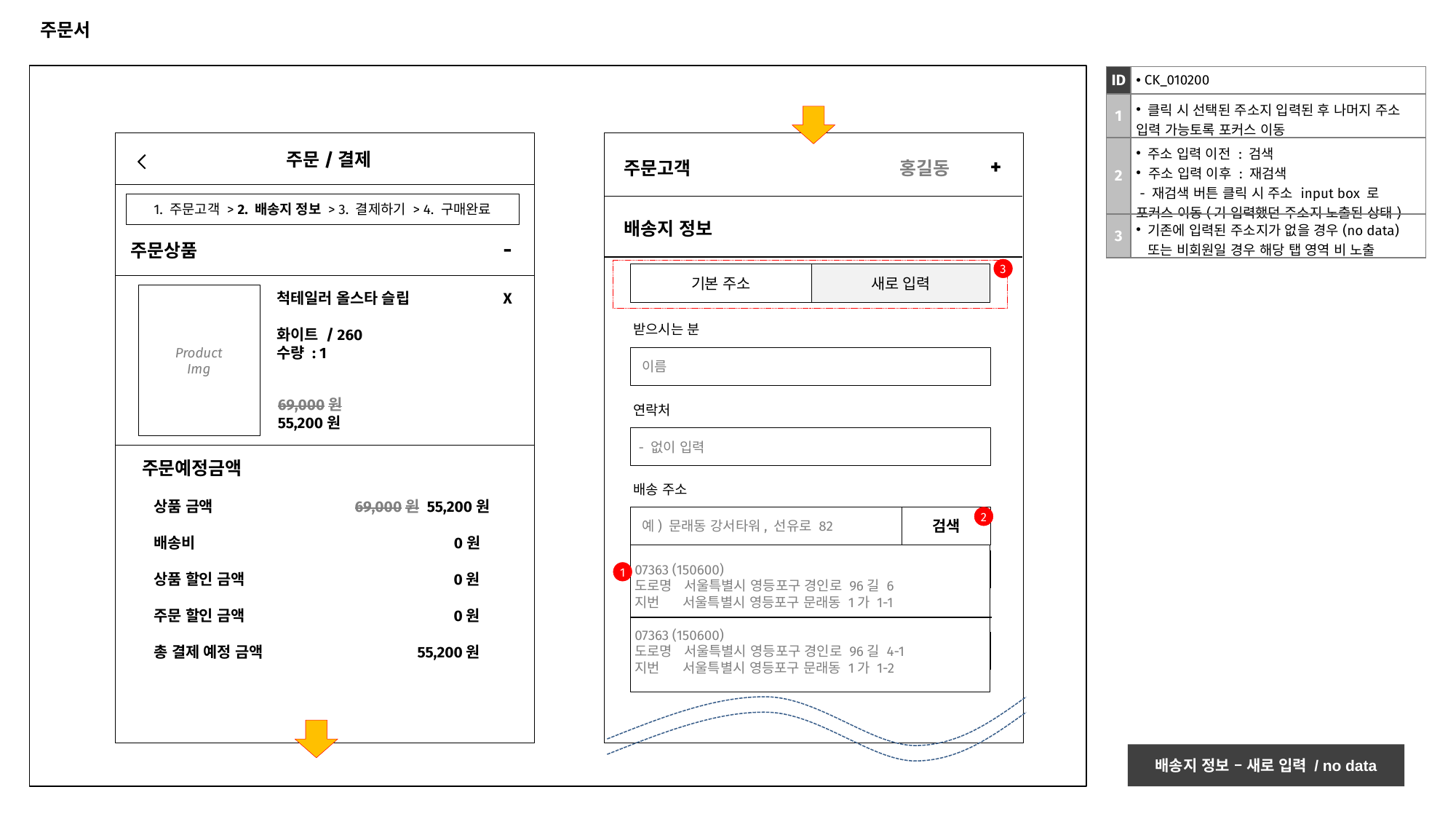

# 주문서

| ID | CK\_010200 |
| --- | --- |
| 1 | 클릭 시 선택된 주소지 입력된 후 나머지 주소 입력 가능토록 포커스 이동 |
| 2 | 주소 입력 이전 : 검색 주소 입력 이후 : 재검색 - 재검색 버튼 클릭 시 주소 input box 로 포커스 이동(기 입력했던 주소지 노출된 상태) |
| 3 | 기존에 입력된 주소지가 없을 경우(no data) 또는 비회원일 경우 해당 탭 영역 비 노출 |

 주문/결제
주문고객                                         홍길동
+

1. 주문고객 > 2. 배송지 정보 > 3. 결제하기 > 4. 구매완료
배송지 정보
-
주문상품
3

기본 주소
새로 입력

Product
Img
X
척테일러 올스타 슬립

화이트 / 260
수량 : 1
받으시는 분
 이름
69,000원
55,200원
연락처
 - 없이 입력

주문예정금액
배송 주소
상품 금액                                 69,000원 55,200원

배송비                                                             0원

상품 할인 금액                                                 0원

주문 할인 금액                                                 0원

총 결제 예정 금액                                    55,200원
2
 예) 문래동 강서타워, 선유로 82
검색
07363 (150600)
도로명   서울특별시 영등포구 경인로 96길 6
지번      서울특별시 영등포구 문래동 1가 1-1

07363 (150600)
도로명   서울특별시 영등포구 경인로 96길 4-1
지번      서울특별시 영등포구 문래동 1가 1-2
 나머지 주소 입력
1
기본 주소 사용

 배송 메모를 선택해주세요.

배송지 정보 – 새로 입력 / no data
배송지 정보 – 새로 입력 / no data